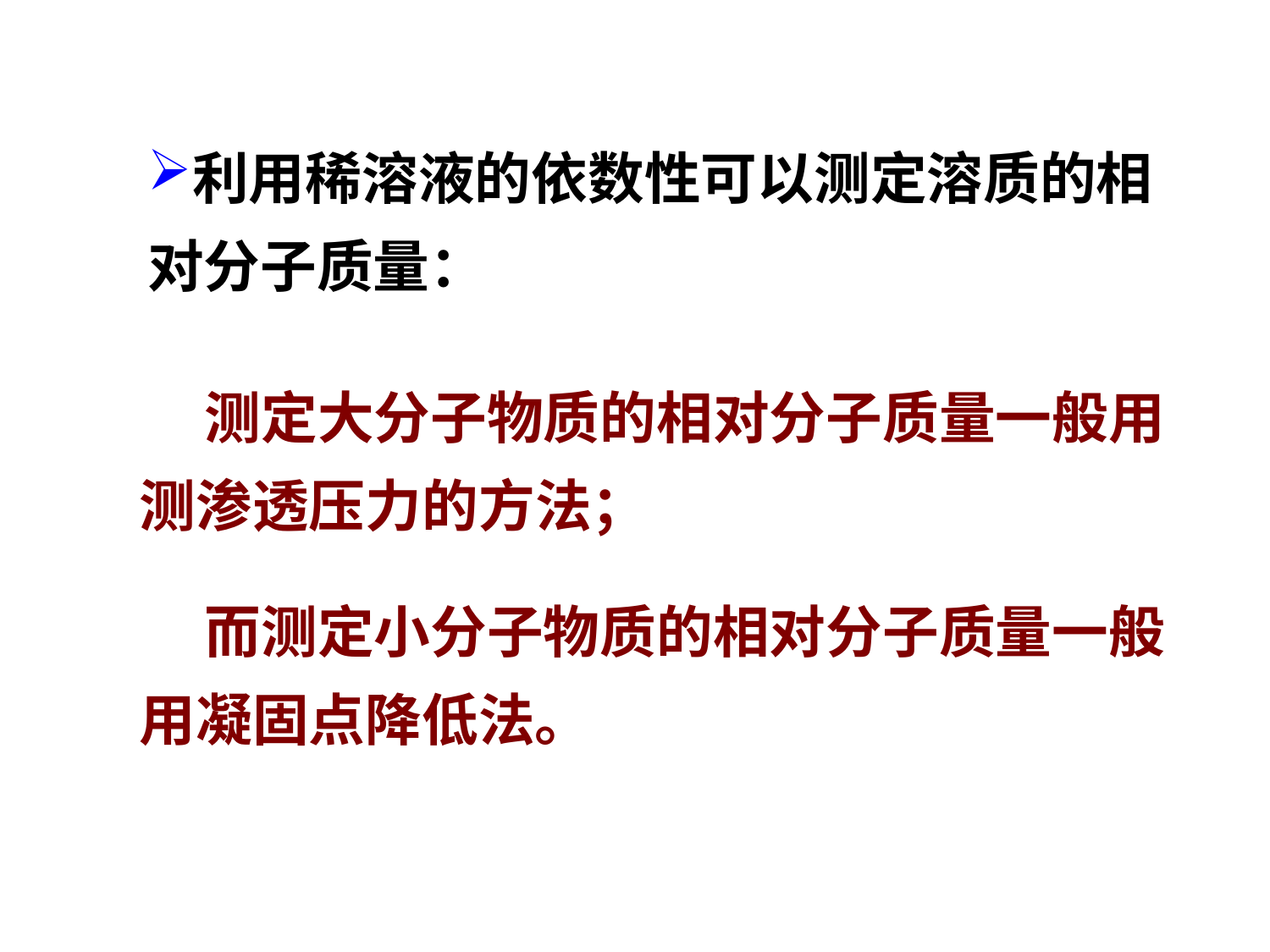

利用稀溶液的依数性可以测定溶质的相对分子质量：
    测定大分子物质的相对分子质量一般用测渗透压力的方法；
    而测定小分子物质的相对分子质量一般用凝固点降低法。
53
53